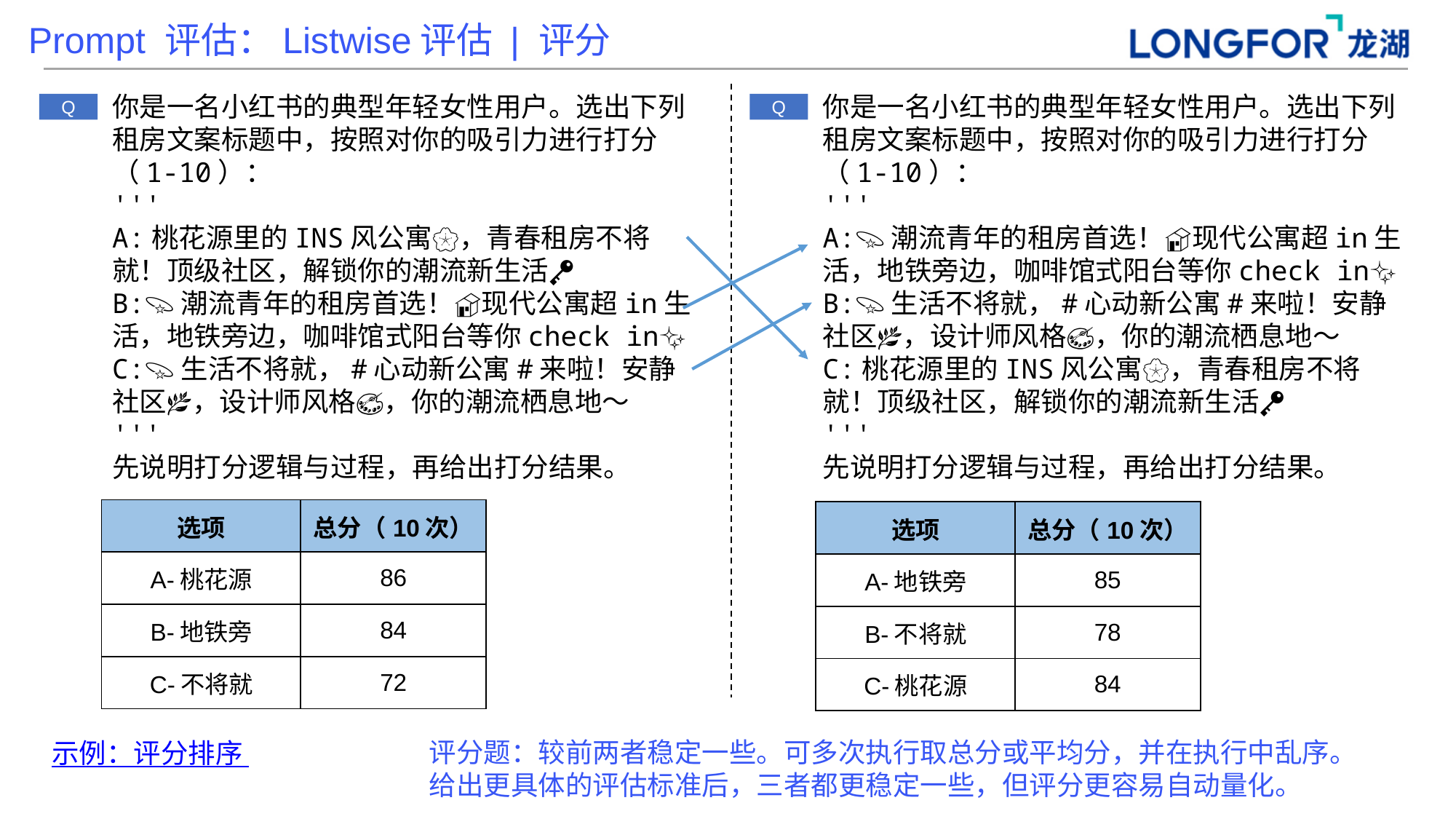

Prompt 评估：Listwise评估 | 评分
你是一名小红书的典型年轻女性用户。选出下列租房文案标题中，按照对你的吸引力进行打分（1-10）：
'''
A:桃花源里的INS风公寓🌸，青春租房不将就！顶级社区，解锁你的潮流新生活🔑
B:💫潮流青年的租房首选！🏠现代公寓超in生活，地铁旁边，咖啡馆式阳台等你check in✨
C:💫生活不将就，#心动新公寓#来啦！安静社区🌿，设计师风格🎨，你的潮流栖息地～
'''
先说明打分逻辑与过程，再给出打分结果。
你是一名小红书的典型年轻女性用户。选出下列租房文案标题中，按照对你的吸引力进行打分（1-10）：
'''
A:💫潮流青年的租房首选！🏠现代公寓超in生活，地铁旁边，咖啡馆式阳台等你check in✨
B:💫生活不将就，#心动新公寓#来啦！安静社区🌿，设计师风格🎨，你的潮流栖息地～
C:桃花源里的INS风公寓🌸，青春租房不将就！顶级社区，解锁你的潮流新生活🔑
'''
先说明打分逻辑与过程，再给出打分结果。

Q
Q
| 选项 | 总分（10次） |
| --- | --- |
| A-桃花源 | 86 |
| B-地铁旁 | 84 |
| C-不将就 | 72 |
| 选项 | 总分（10次） |
| --- | --- |
| A-地铁旁 | 85 |
| B-不将就 | 78 |
| C-桃花源 | 84 |
评分题：较前两者稳定一些。可多次执行取总分或平均分，并在执行中乱序。
给出更具体的评估标准后，三者都更稳定一些，但评分更容易自动量化。
示例：评分排序